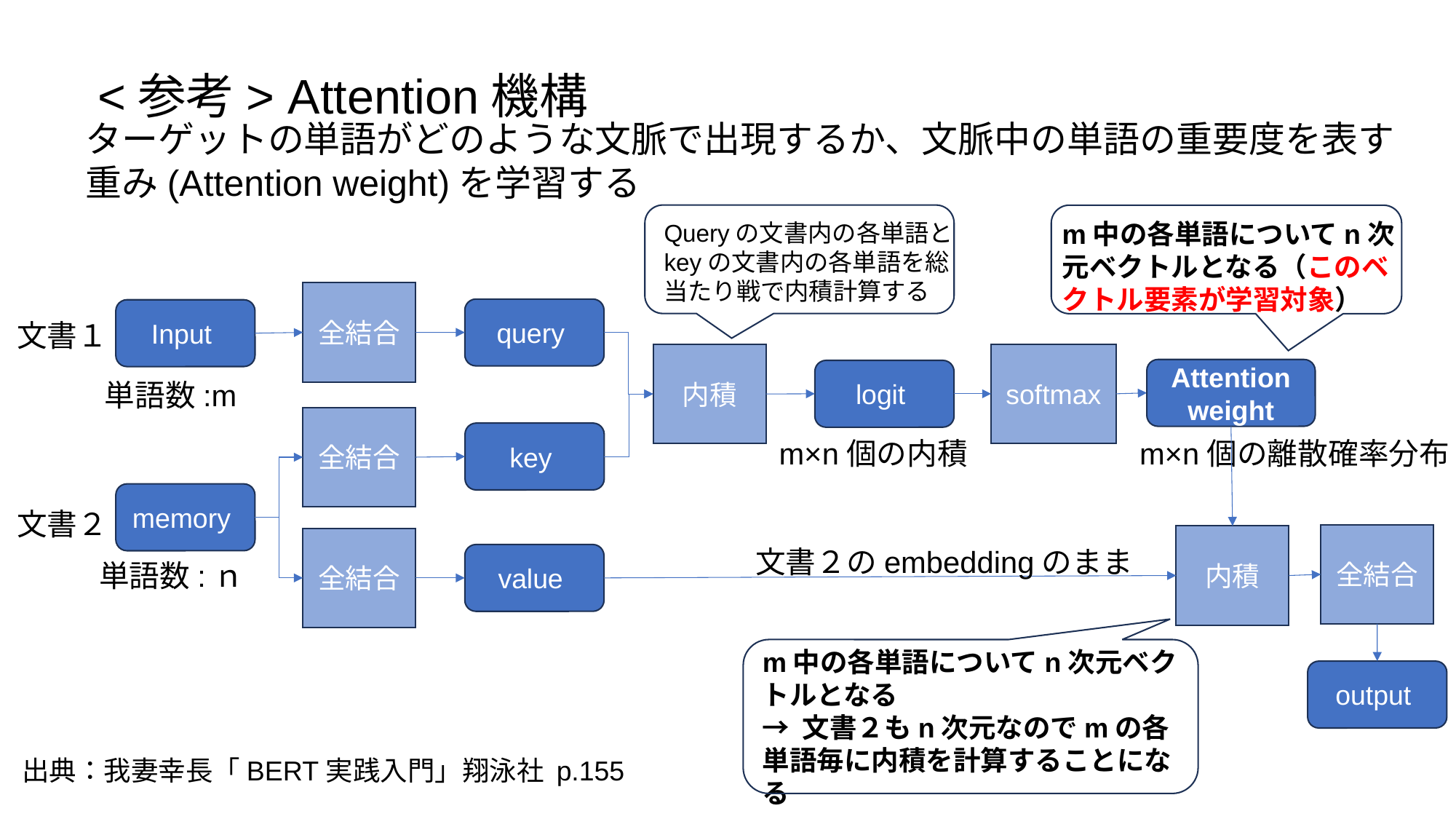

<参考> Attention機構
ターゲットの単語がどのような文脈で出現するか、文脈中の単語の重要度を表す重み(Attention weight)を学習する

m中の各単語についてn次元ベクトルとなる（このベクトル要素が学習対象）
Queryの文書内の各単語とkeyの文書内の各単語を総当たり戦で内積計算する
全結合
query
Input
文書１
softmax
内積
Attention weight
logit
単語数:m
全結合
key
m×n個の内積
m×n個の離散確率分布
memory
文書２
全結合
内積
全結合
文書２のembeddingのまま
value
単語数:ｎ

m中の各単語についてn次元ベクトルとなる
→ 文書２もn次元なのでmの各単語毎に内積を計算することになる
output
出典：我妻幸長「BERT実践入門」翔泳社 p.155